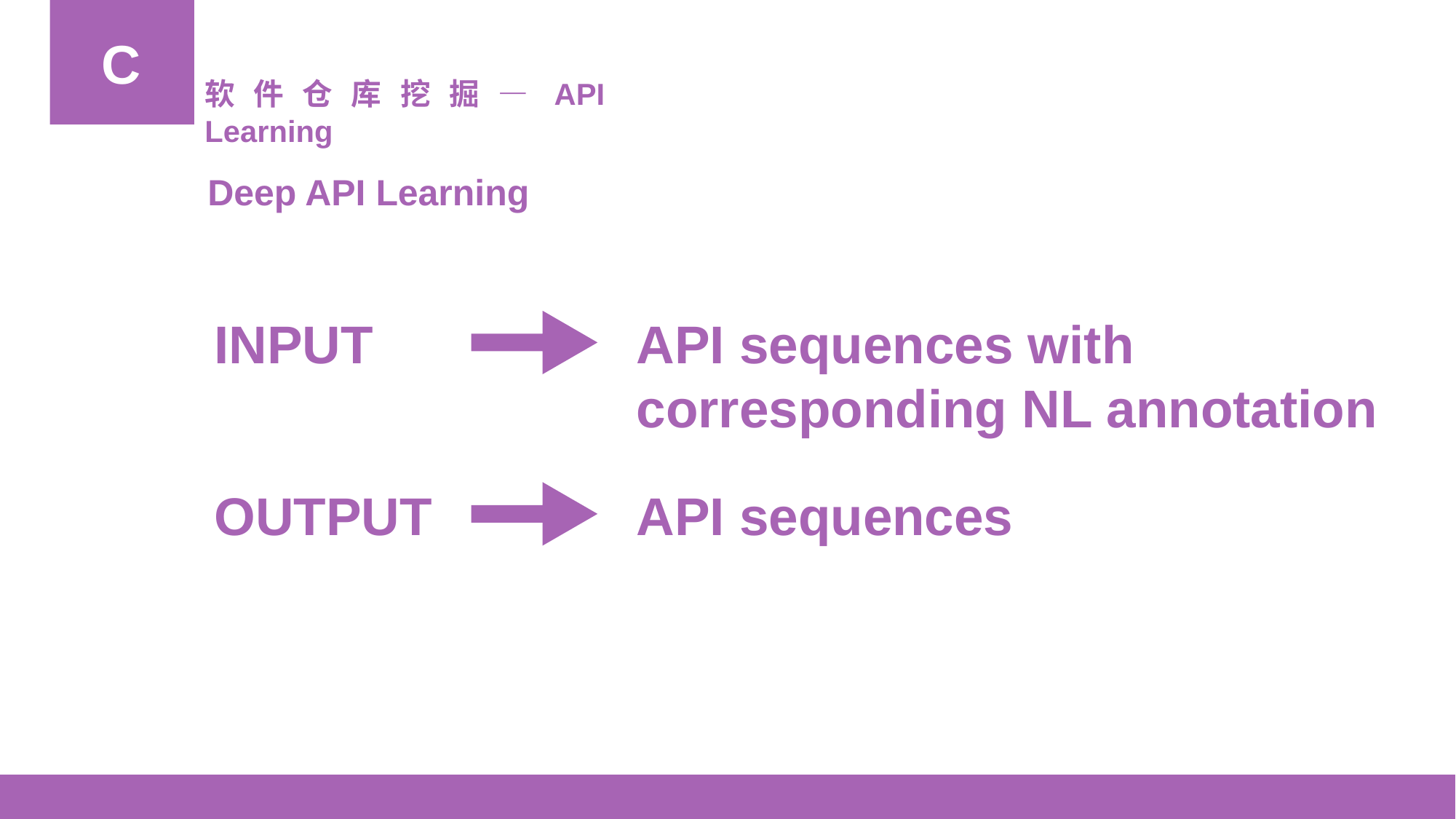

C
软件仓库挖掘—API Learning
Deep API Learning
INPUT
API sequences with
corresponding NL annotation

OUTPUT
API sequences